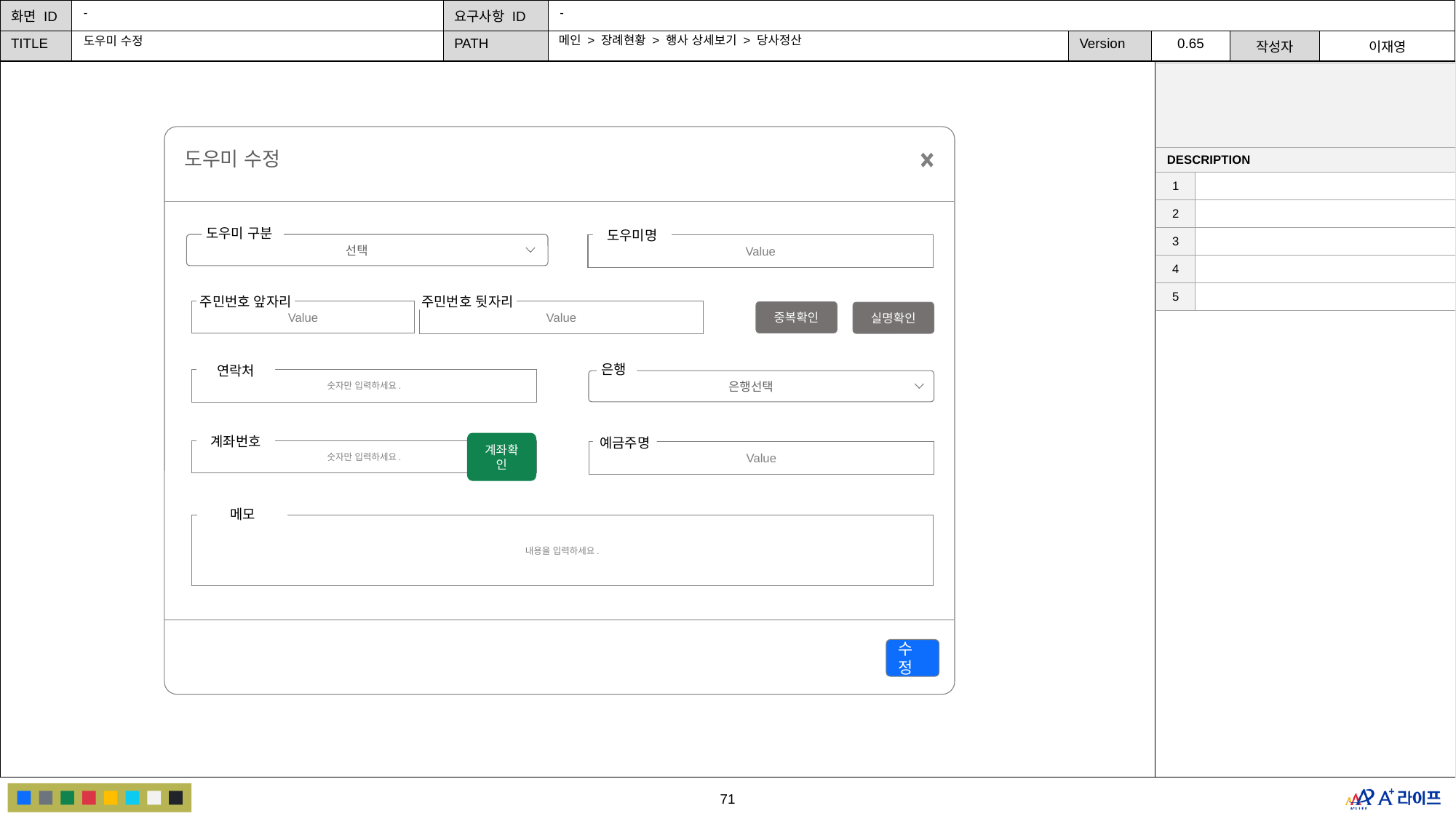

-
-
메인 > 장례현황 > 행사 상세보기 > 당사정산
도우미 수정
|  |  |
| --- | --- |
| DESCRIPTION |  |
| 1 |  |
| 2 |  |
| 3 |  |
| 4 |  |
| 5 |  |
도우미 수정

도우미 구분
선택

도우미명
Value
주민번호 앞자리
주민번호 뒷자리
Value
Value
중복확인
실명확인
은행
은행선택

연락처
숫자만 입력하세요.
계좌번호
숫자만 입력하세요.
예금주명
Value
계좌확인
메모
내용을 입력하세요.
수정